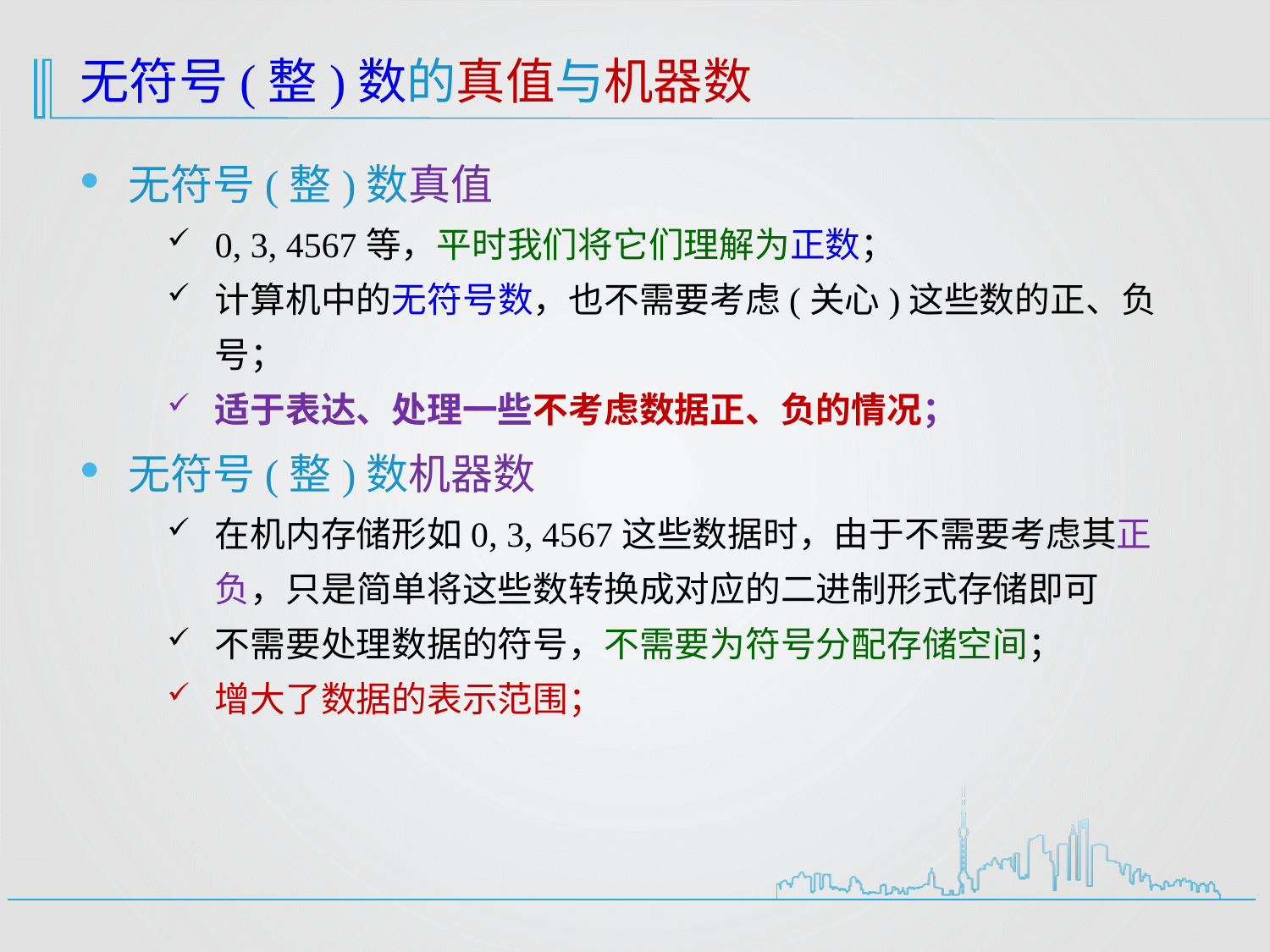

# 无符号(整)数的真值与机器数
无符号(整)数真值
0, 3, 4567等，平时我们将它们理解为正数；
计算机中的无符号数，也不需要考虑(关心)这些数的正、负号；
适于表达、处理一些不考虑数据正、负的情况；
无符号(整)数机器数
在机内存储形如0, 3, 4567这些数据时，由于不需要考虑其正负，只是简单将这些数转换成对应的二进制形式存储即可
不需要处理数据的符号，不需要为符号分配存储空间；
增大了数据的表示范围；